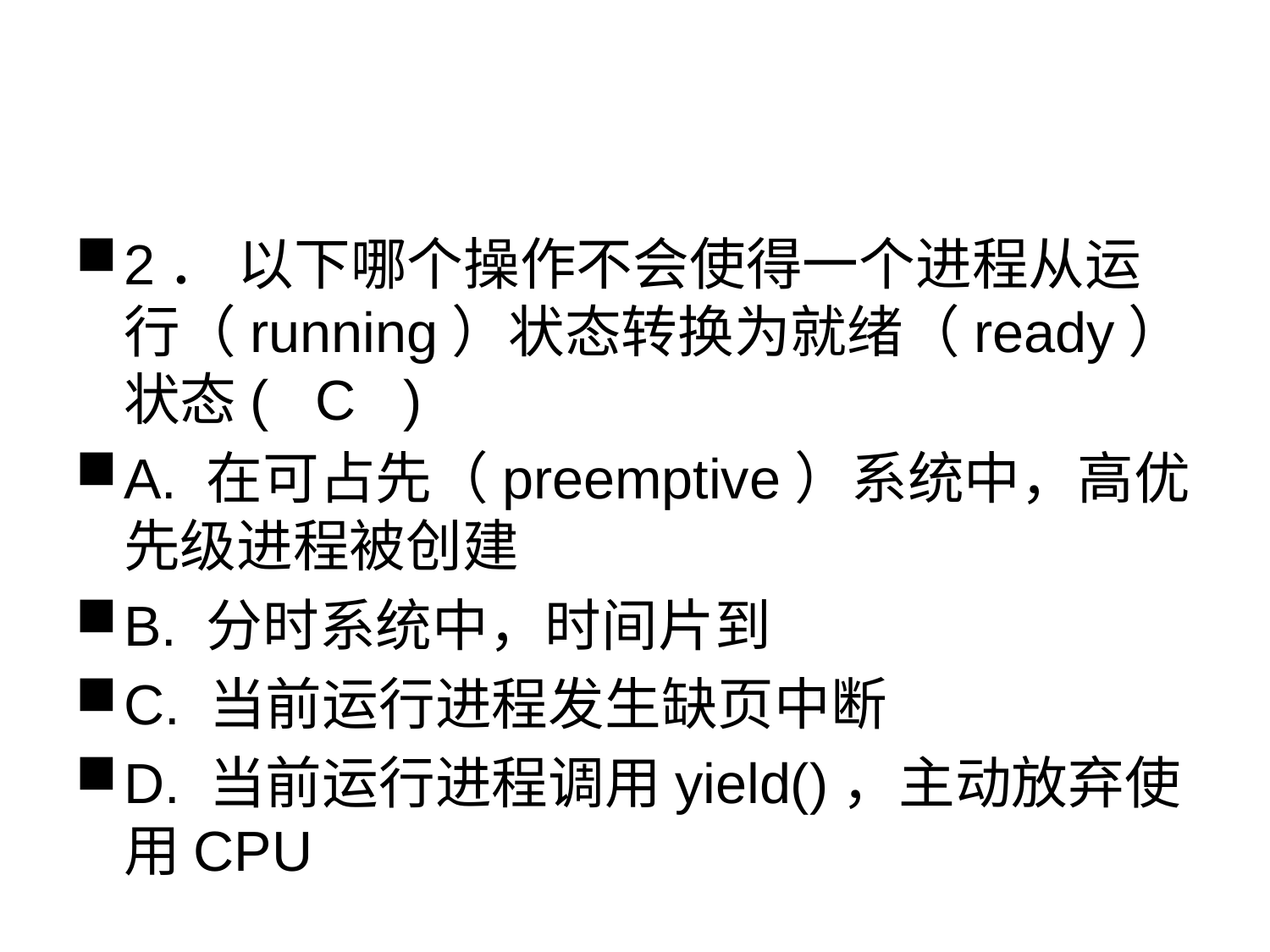

#
2． 以下哪个操作不会使得一个进程从运行（running）状态转换为就绪（ready）状态(   C   )
A. 在可占先（preemptive）系统中，高优先级进程被创建
B. 分时系统中，时间片到
C. 当前运行进程发生缺页中断
D. 当前运行进程调用yield()，主动放弃使用CPU